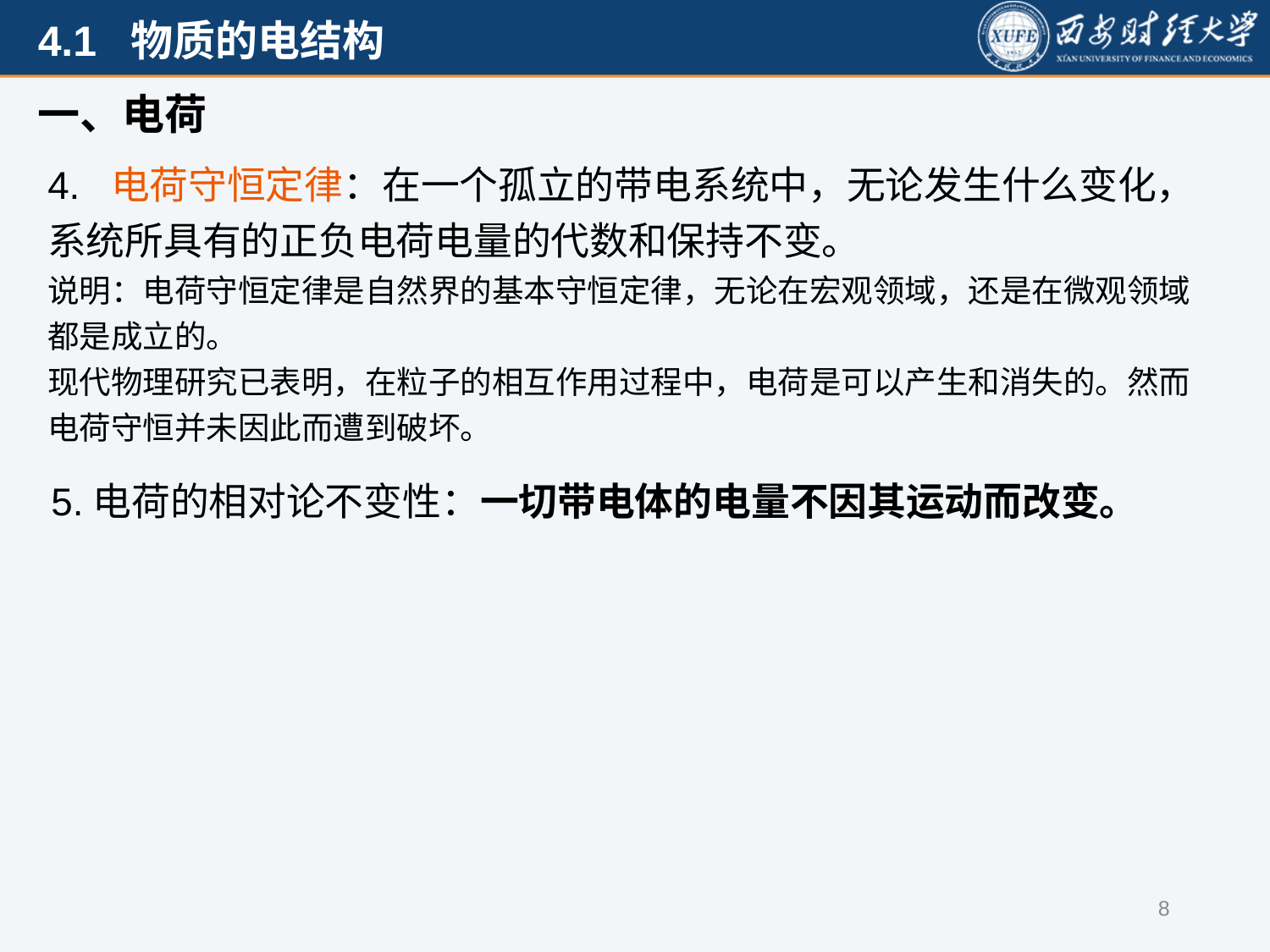

一、电荷
4.  电荷守恒定律：在一个孤立的带电系统中，无论发生什么变化， 系统所具有的正负电荷电量的代数和保持不变。
说明：电荷守恒定律是自然界的基本守恒定律，无论在宏观领域，还是在微观领域都是成立的。
现代物理研究已表明，在粒子的相互作用过程中，电荷是可以产生和消失的。然而电荷守恒并未因此而遭到破坏。
5.电荷的相对论不变性：一切带电体的电量不因其运动而改变。
8